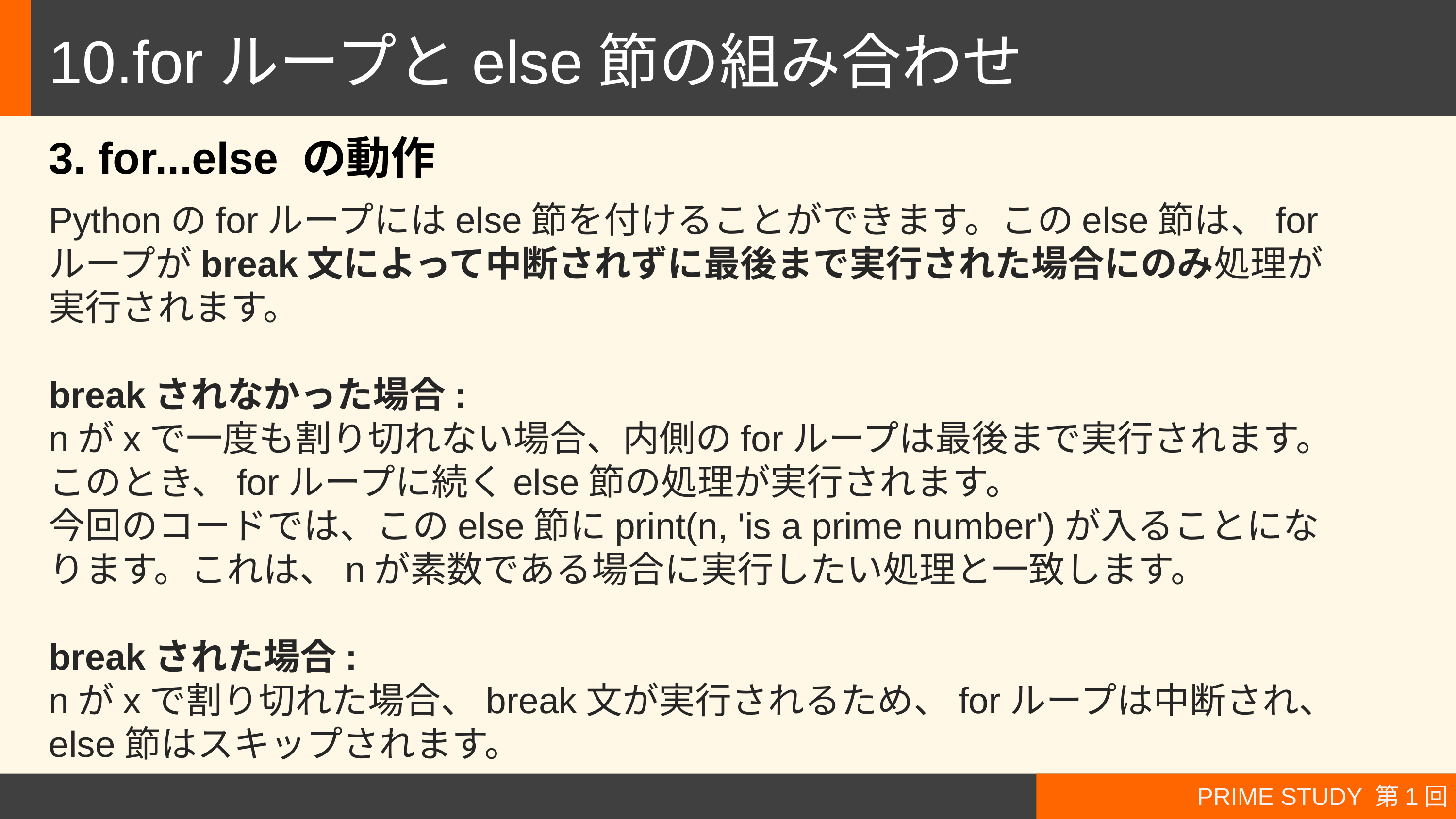

# 10.forループとelse節の組み合わせ
3. for...else の動作
Pythonのforループにはelse節を付けることができます。このelse節は、forループがbreak文によって中断されずに最後まで実行された場合にのみ処理が実行されます。

breakされなかった場合:
nがxで一度も割り切れない場合、内側のforループは最後まで実行されます。このとき、forループに続くelse節の処理が実行されます。
今回のコードでは、このelse節にprint(n, 'is a prime number')が入ることになります。これは、nが素数である場合に実行したい処理と一致します。

breakされた場合:
nがxで割り切れた場合、break文が実行されるため、forループは中断され、else節はスキップされます。
PRIME STUDY 第1回